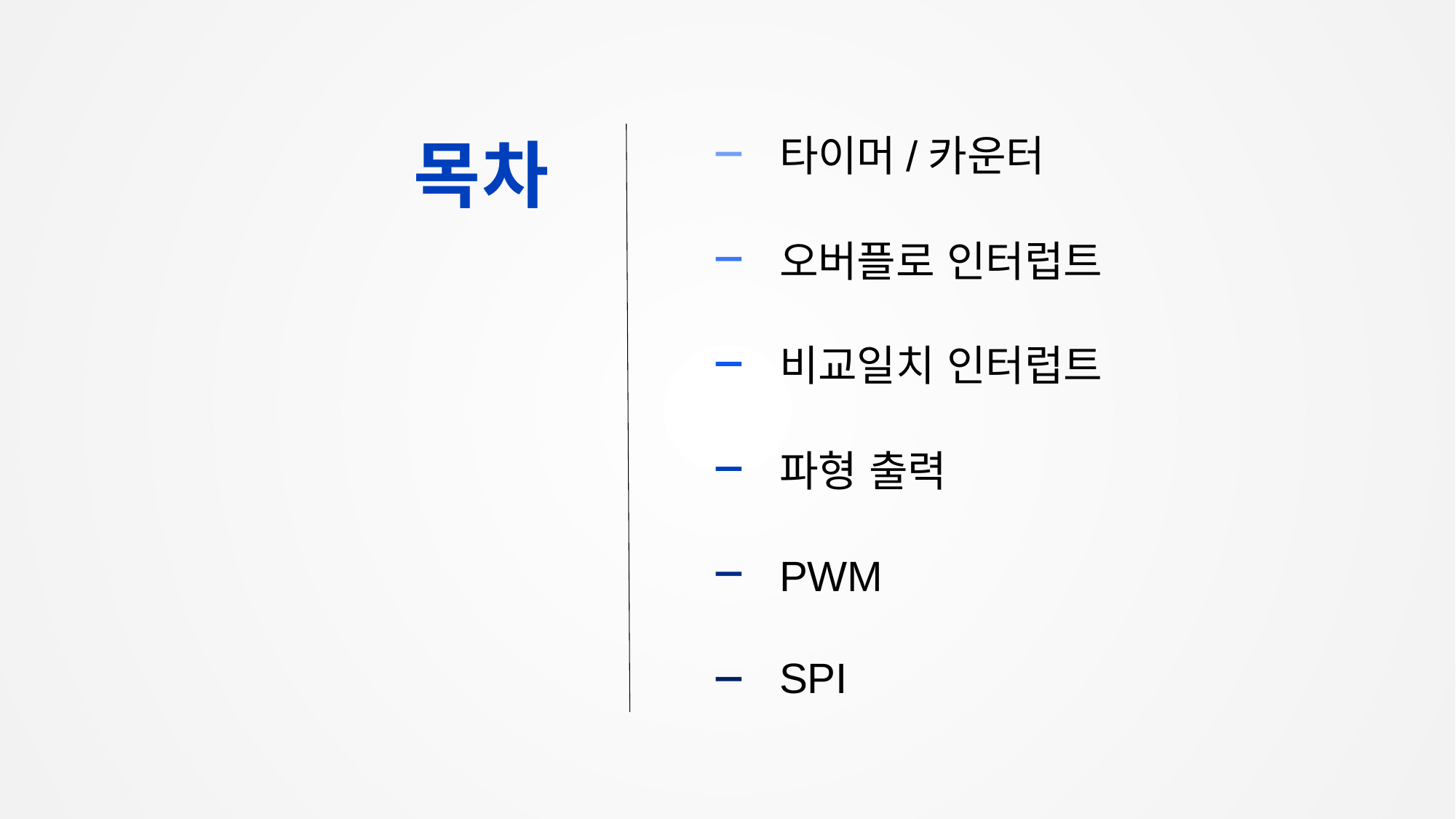

타이머/카운터
목차

오버플로 인터럽트

비교일치 인터럽트

파형 출력

PWM

SPI